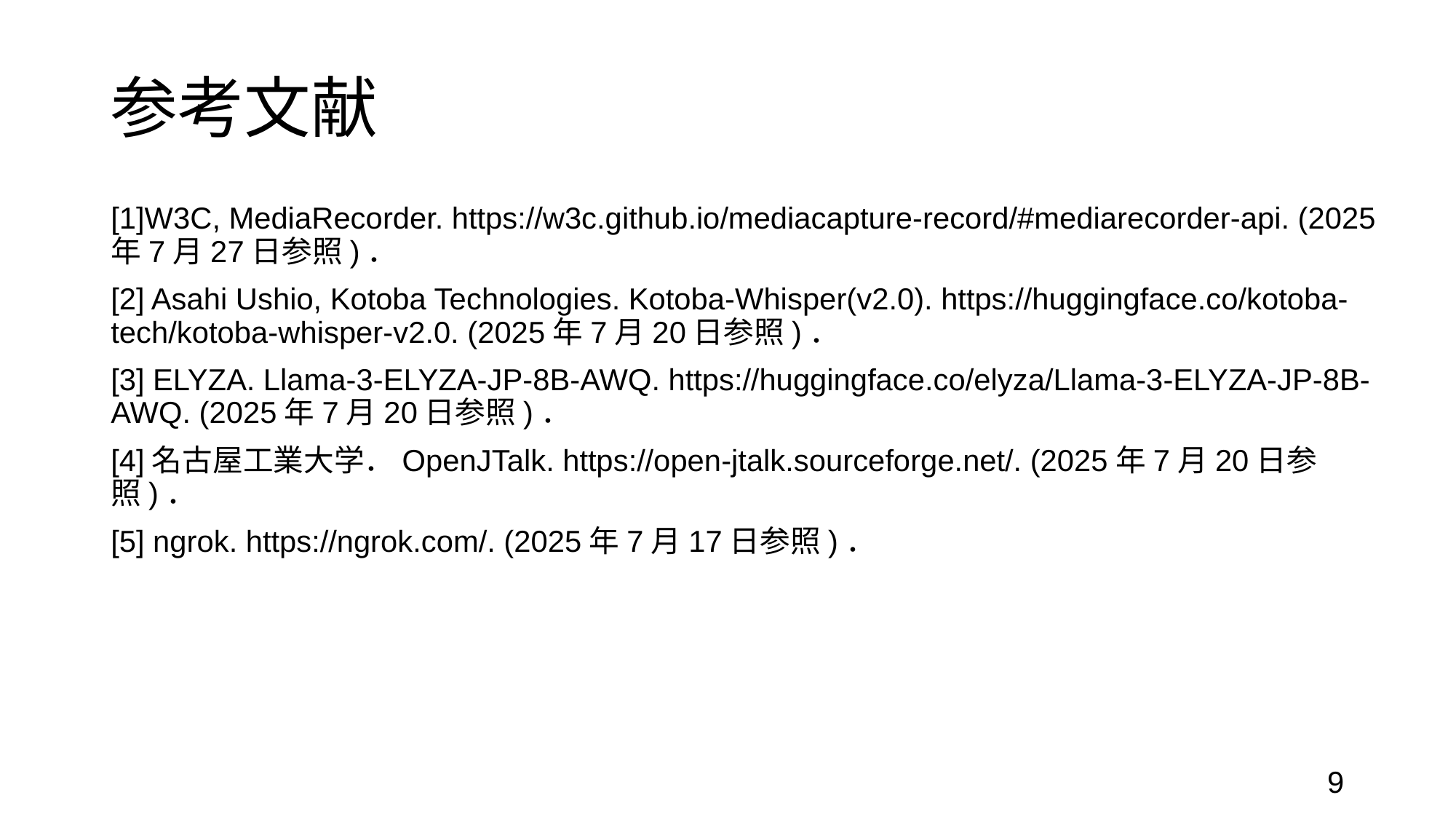

# 参考文献
[1]W3C, MediaRecorder. https://w3c.github.io/mediacapture-record/#mediarecorder-api. (2025年7月27日参照)．
[2] Asahi Ushio, Kotoba Technologies. Kotoba-Whisper(v2.0). https://huggingface.co/kotoba-tech/kotoba-whisper-v2.0. (2025年7月20日参照)．
[3] ELYZA. Llama-3-ELYZA-JP-8B-AWQ. https://huggingface.co/elyza/Llama-3-ELYZA-JP-8B-AWQ. (2025年7月20日参照)．
[4]名古屋工業大学．OpenJTalk. https://open-jtalk.sourceforge.net/. (2025年7月20日参照)．
[5] ngrok. https://ngrok.com/. (2025年7月17日参照)．

9